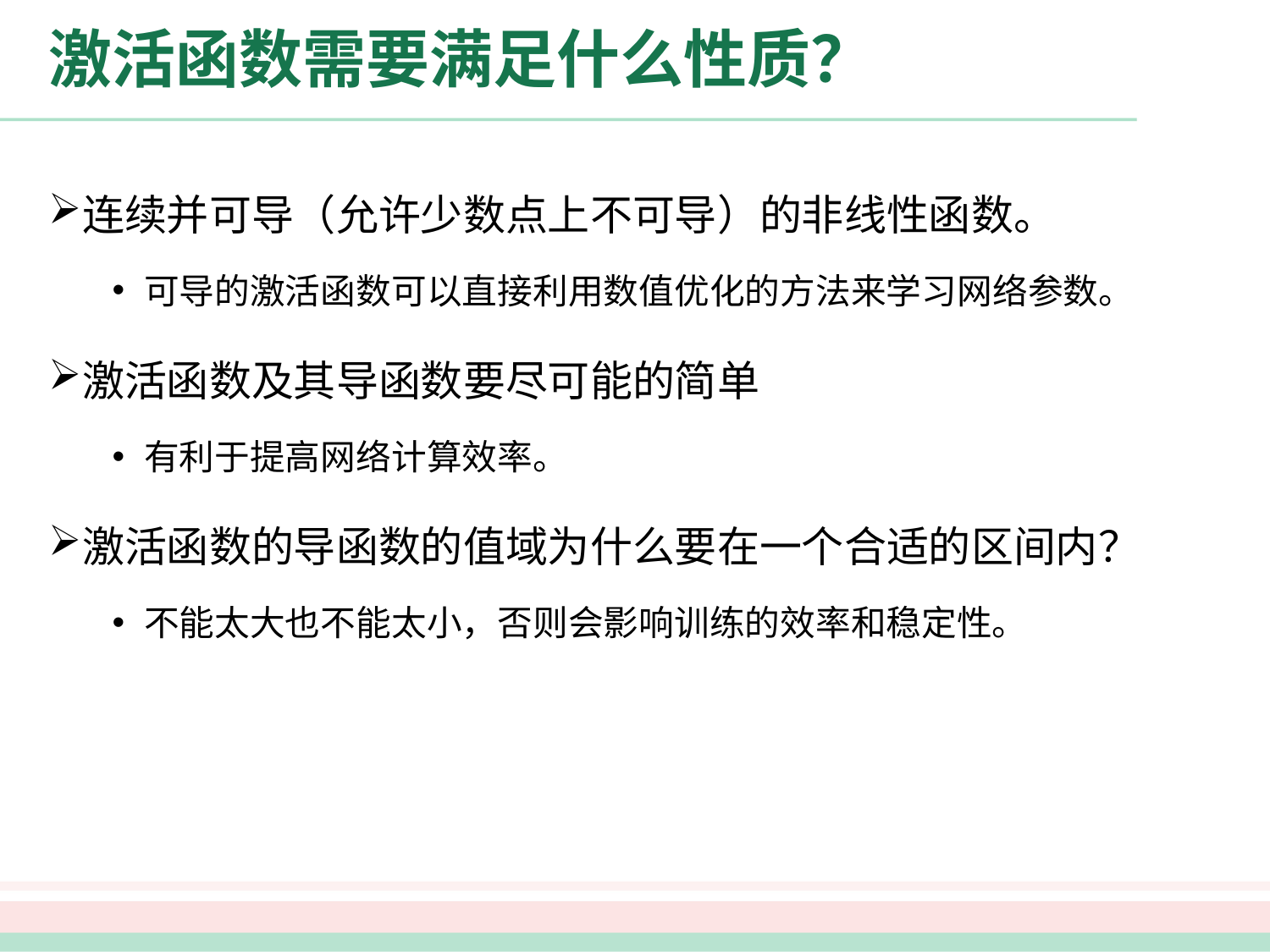

# 激活函数需要满足什么性质？
连续并可导（允许少数点上不可导）的非线性函数。
可导的激活函数可以直接利用数值优化的方法来学习网络参数。
激活函数及其导函数要尽可能的简单
有利于提高网络计算效率。
激活函数的导函数的值域为什么要在一个合适的区间内？
不能太大也不能太小，否则会影响训练的效率和稳定性。